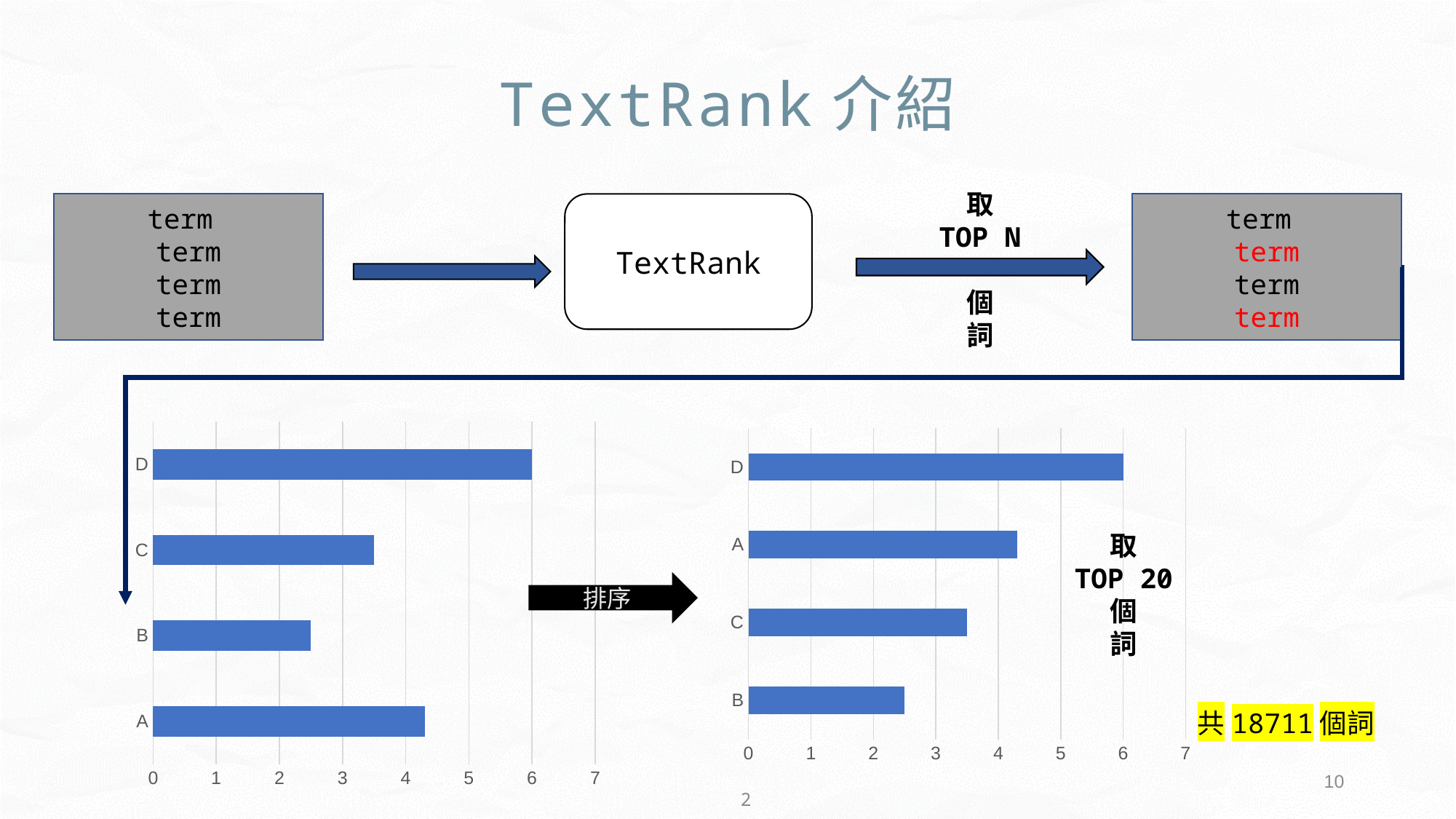

TextRank介紹

取
TOP N

個
詞
term
term
term
term
term
term
term
term
TextRank

### Chart

| Category | 長度 |
|---|---|
| A | 4.3 |
| B | 2.5 |
| C | 3.5 |
| D | 6.0 |

### Chart

| Category | 長度 |
|---|---|
| B | 2.5 |
| C | 3.5 |
| A | 4.3 |
| D | 6.0 |
取
TOP 20
個
詞
排序
共18711個詞
10
2